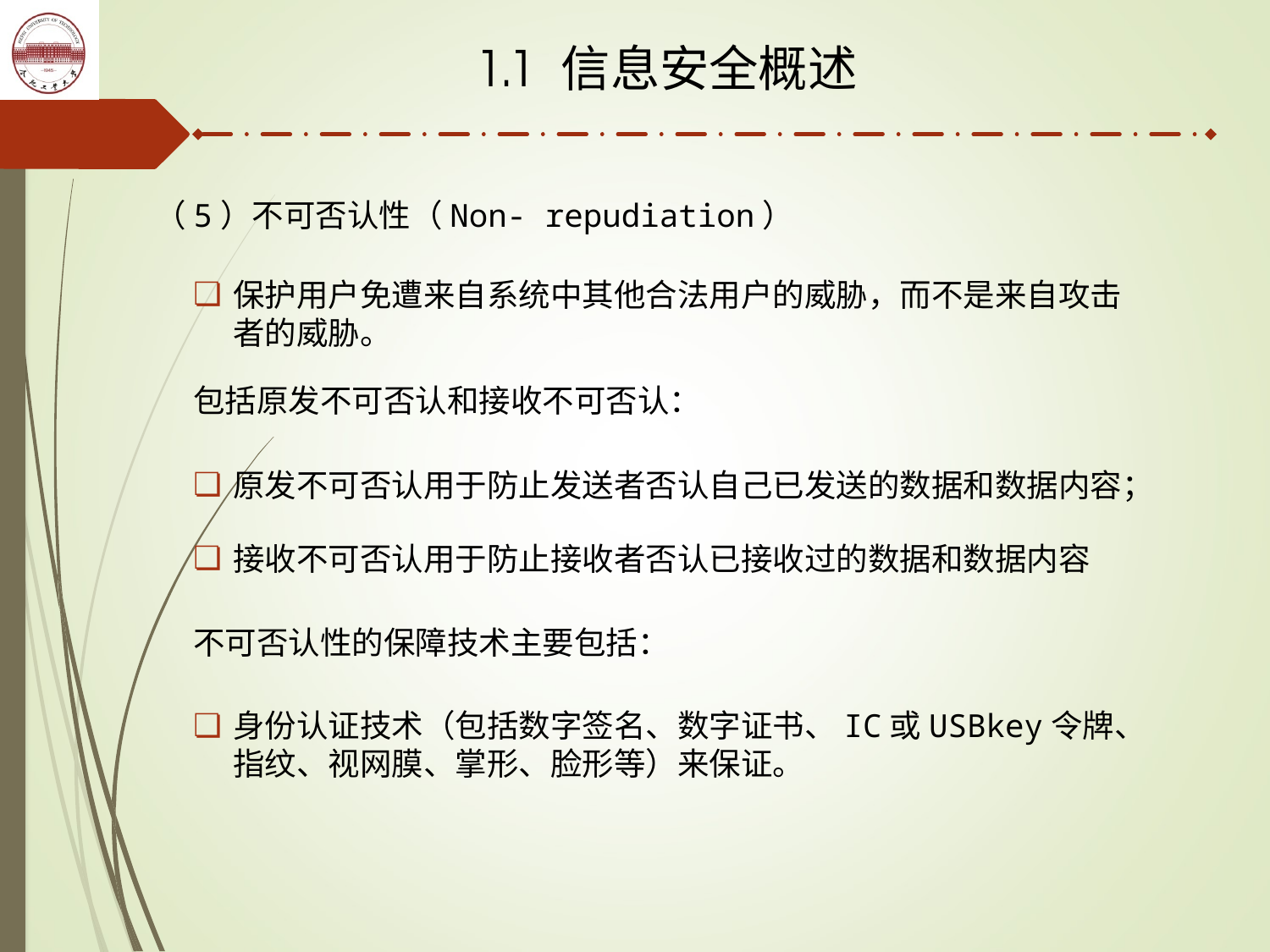

1.1 信息安全概述
（5）不可否认性（Non- repudiation）
保护用户免遭来自系统中其他合法用户的威胁，而不是来自攻击者的威胁。
包括原发不可否认和接收不可否认：
原发不可否认用于防止发送者否认自己已发送的数据和数据内容；
接收不可否认用于防止接收者否认已接收过的数据和数据内容
不可否认性的保障技术主要包括：
身份认证技术（包括数字签名、数字证书、IC或USBkey令牌、指纹、视网膜、掌形、脸形等）来保证。